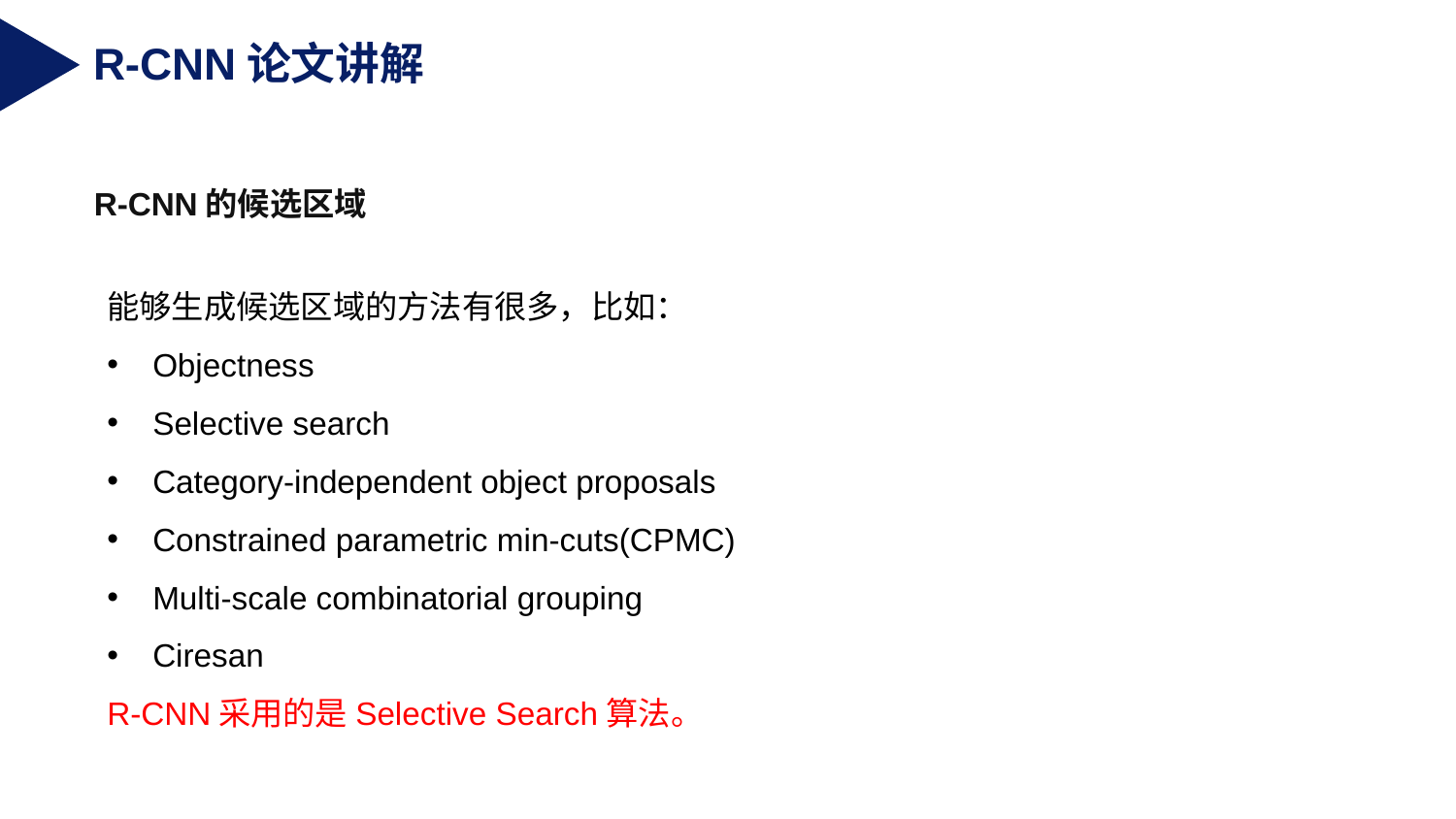

R-CNN论文讲解
R-CNN的候选区域
能够生成候选区域的方法有很多，比如：
Objectness
Selective search
Category-independent object proposals
Constrained parametric min-cuts(CPMC)
Multi-scale combinatorial grouping
Ciresan
R-CNN采用的是Selective Search算法。